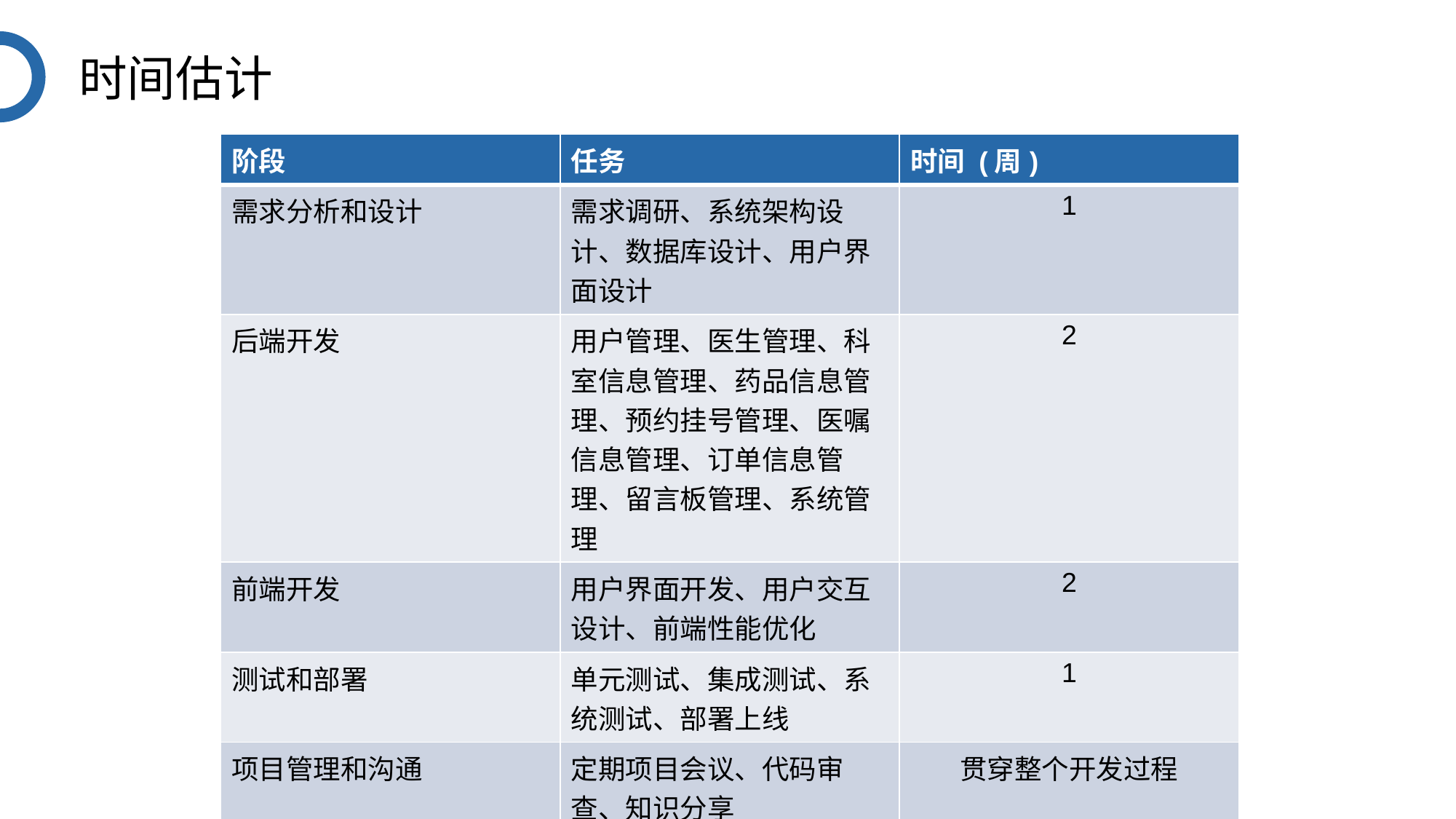

时间估计
| 阶段 | 任务 | 时间 (周) |
| --- | --- | --- |
| 需求分析和设计 | 需求调研、系统架构设计、数据库设计、用户界面设计 | 1 |
| 后端开发 | 用户管理、医生管理、科室信息管理、药品信息管理、预约挂号管理、医嘱信息管理、订单信息管理、留言板管理、系统管理 | 2 |
| 前端开发 | 用户界面开发、用户交互设计、前端性能优化 | 2 |
| 测试和部署 | 单元测试、集成测试、系统测试、部署上线 | 1 |
| 项目管理和沟通 | 定期项目会议、代码审查、知识分享 | 贯穿整个开发过程 |
| 总计 |  | 6 |